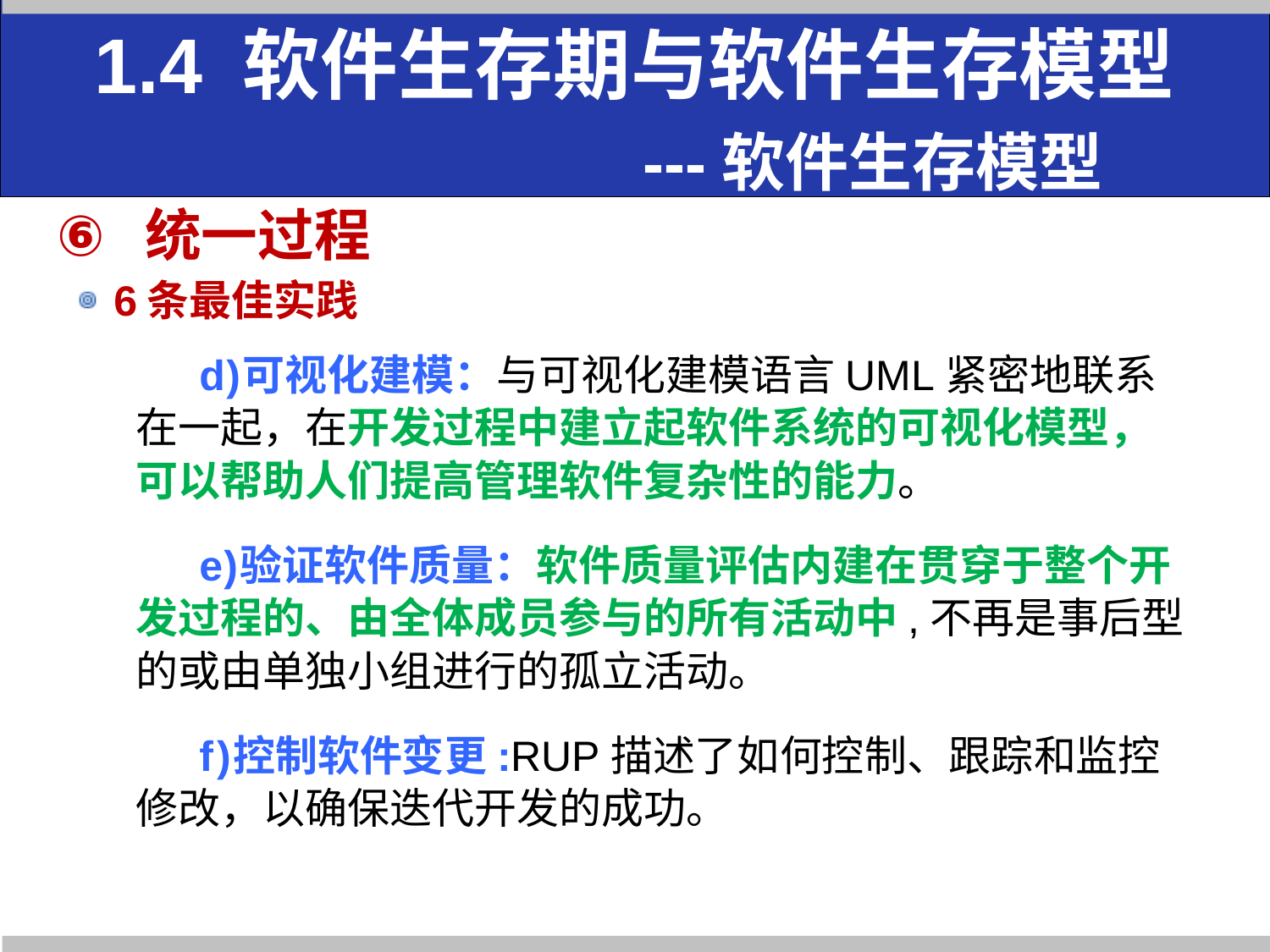

# 1.4 软件生存期与软件生存模型 ---软件生存模型
统一过程
 6条最佳实践
可视化建模：与可视化建模语言UML紧密地联系在一起，在开发过程中建立起软件系统的可视化模型，可以帮助人们提高管理软件复杂性的能力。
验证软件质量：软件质量评估内建在贯穿于整个开发过程的、由全体成员参与的所有活动中,不再是事后型的或由单独小组进行的孤立活动。
控制软件变更:RUP描述了如何控制、跟踪和监控修改，以确保迭代开发的成功。